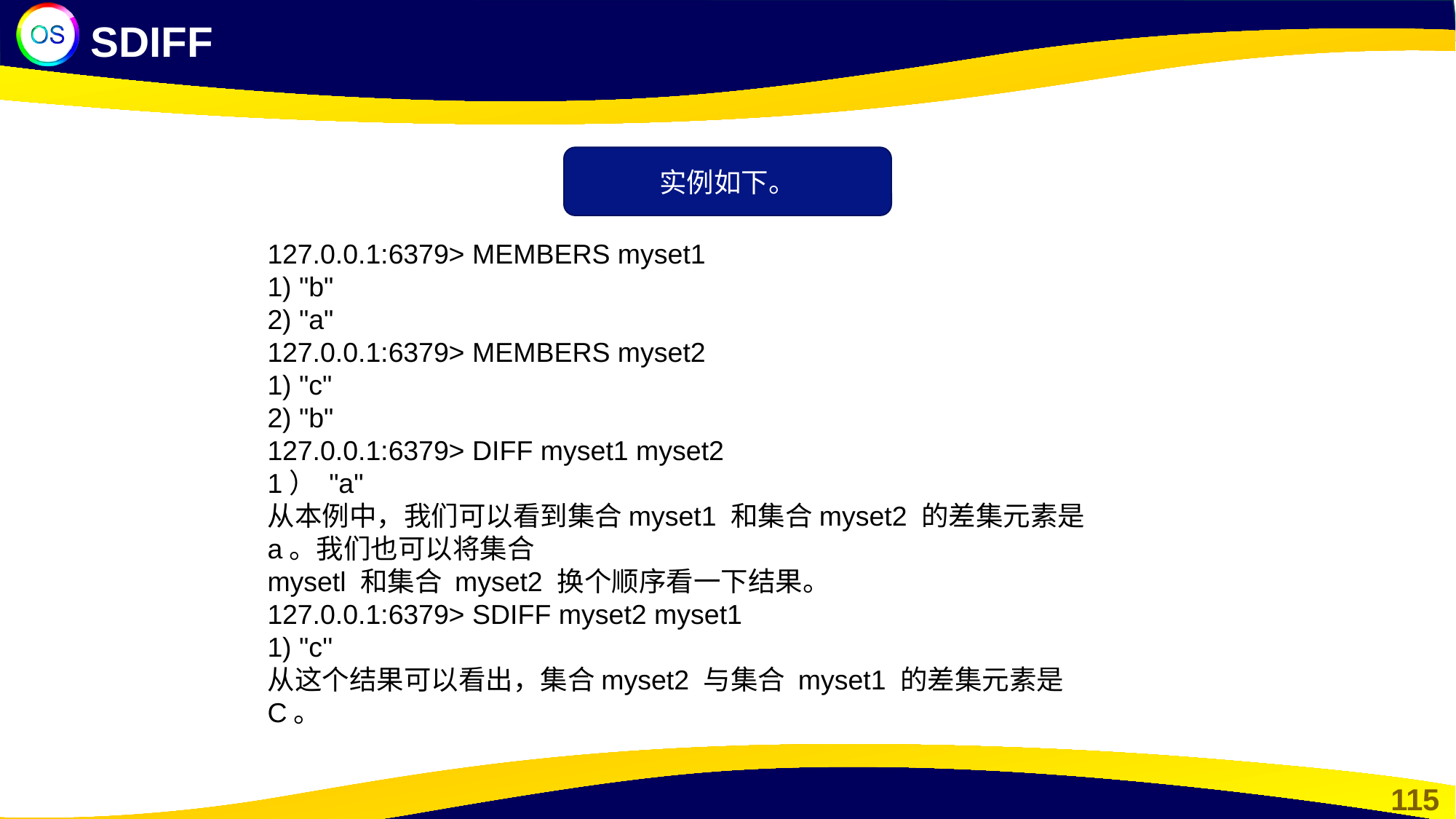

SDIFF
实例如下。
127.0.0.1:6379> MEMBERS myset1
1) "b"
2) "a"
127.0.0.1:6379> MEMBERS myset2
1) "c"
2) "b"
127.0.0.1:6379> DIFF myset1 myset2
1） "a"
从本例中，我们可以看到集合myset1 和集合myset2 的差集元素是 a。我们也可以将集合
mysetl 和集合 myset2 换个顺序看一下结果。
127.0.0.1:6379> SDIFF myset2 myset1
1) "c''
从这个结果可以看出，集合myset2 与集合 myset1 的差集元素是C。